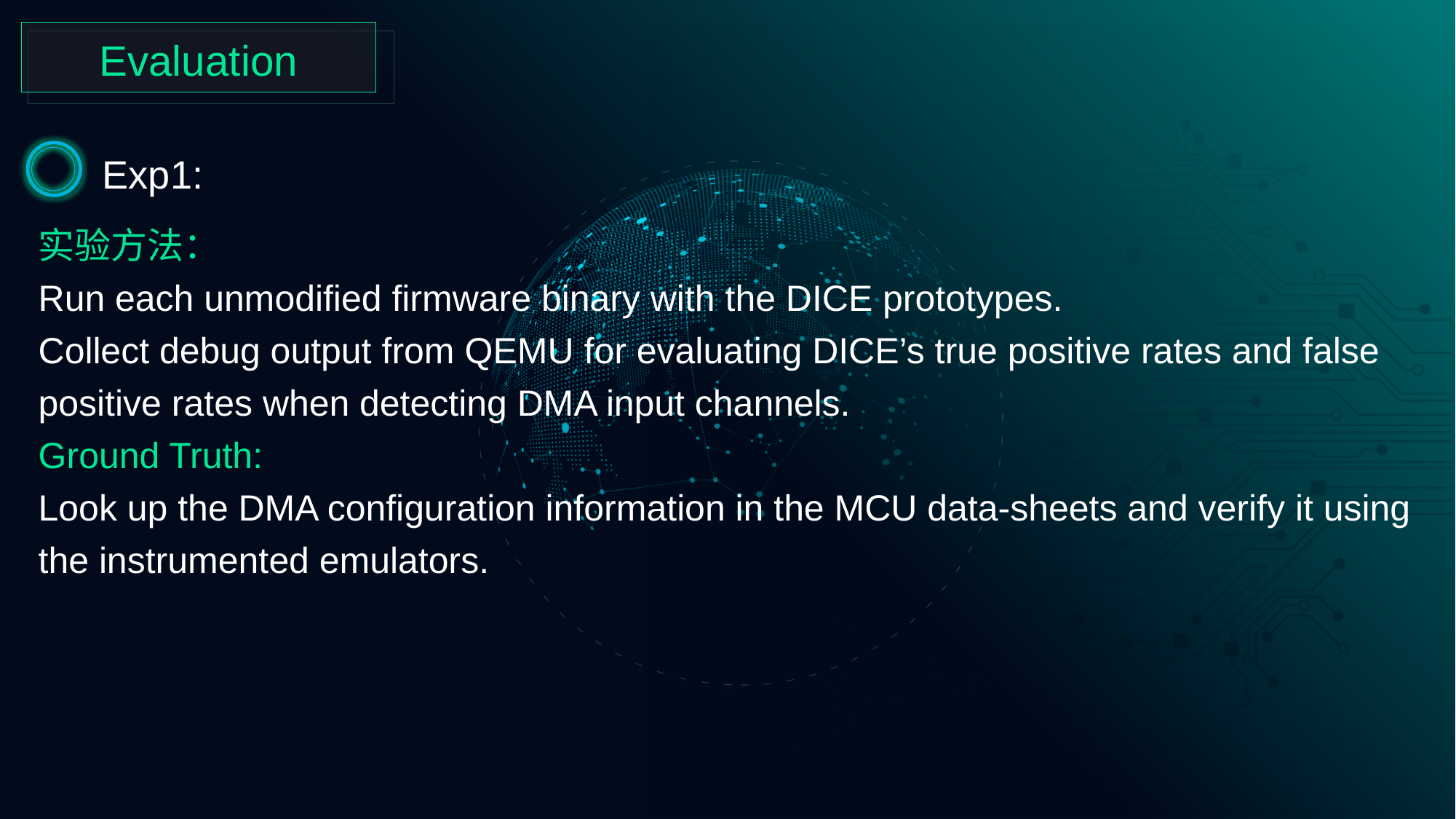

Evaluation

Exp1:
实验方法：
Run each unmodified firmware binary with the DICE prototypes.
Collect debug output from QEMU for evaluating DICE’s true positive rates and false positive rates when detecting DMA input channels.
Ground Truth:
Look up the DMA configuration information in the MCU data-sheets and verify it using the instrumented emulators.